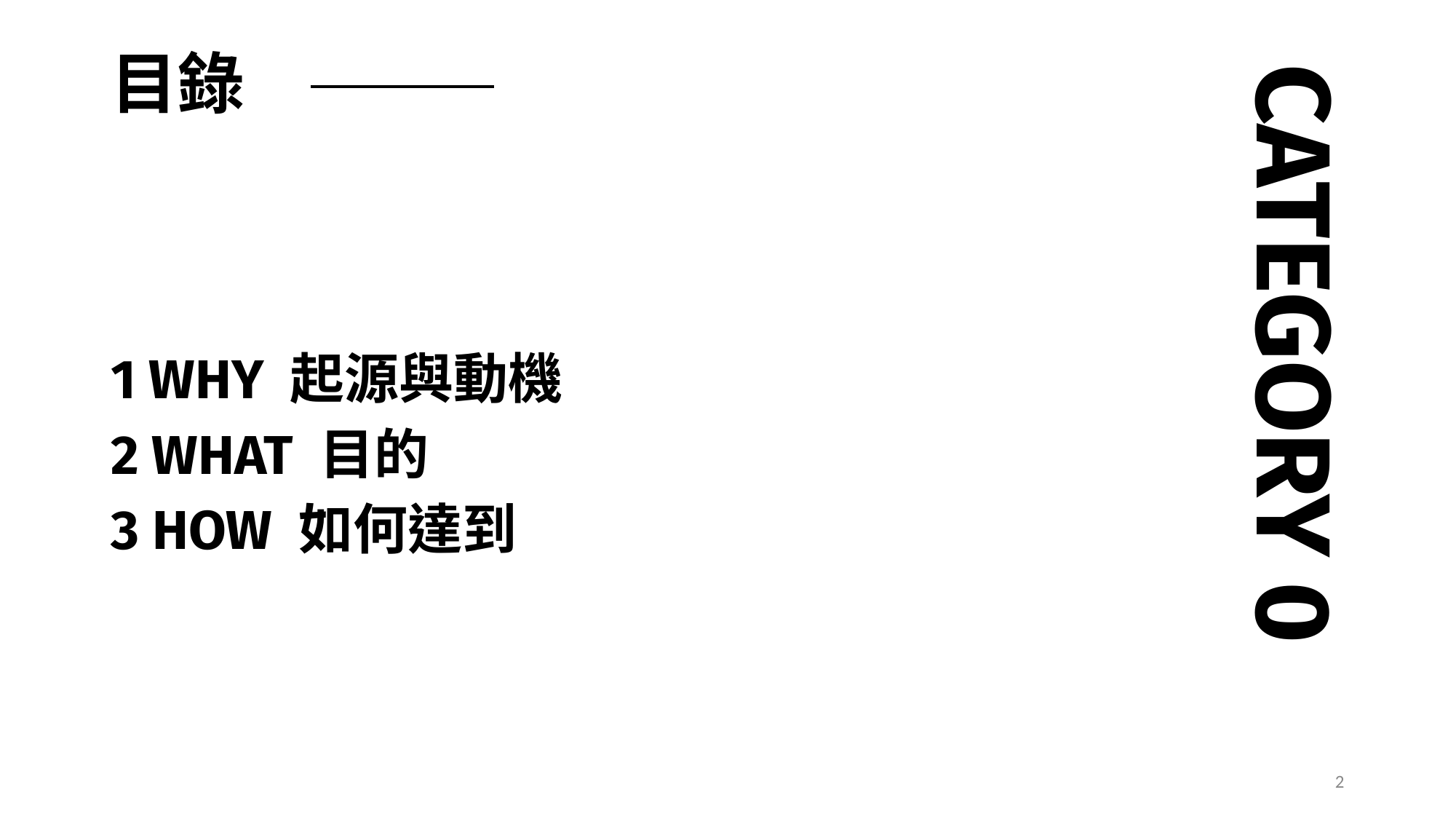

# 目錄
1 WHY 起源與動機
2 WHAT 目的
3 HOW 如何達到
CATEGORY 0
2